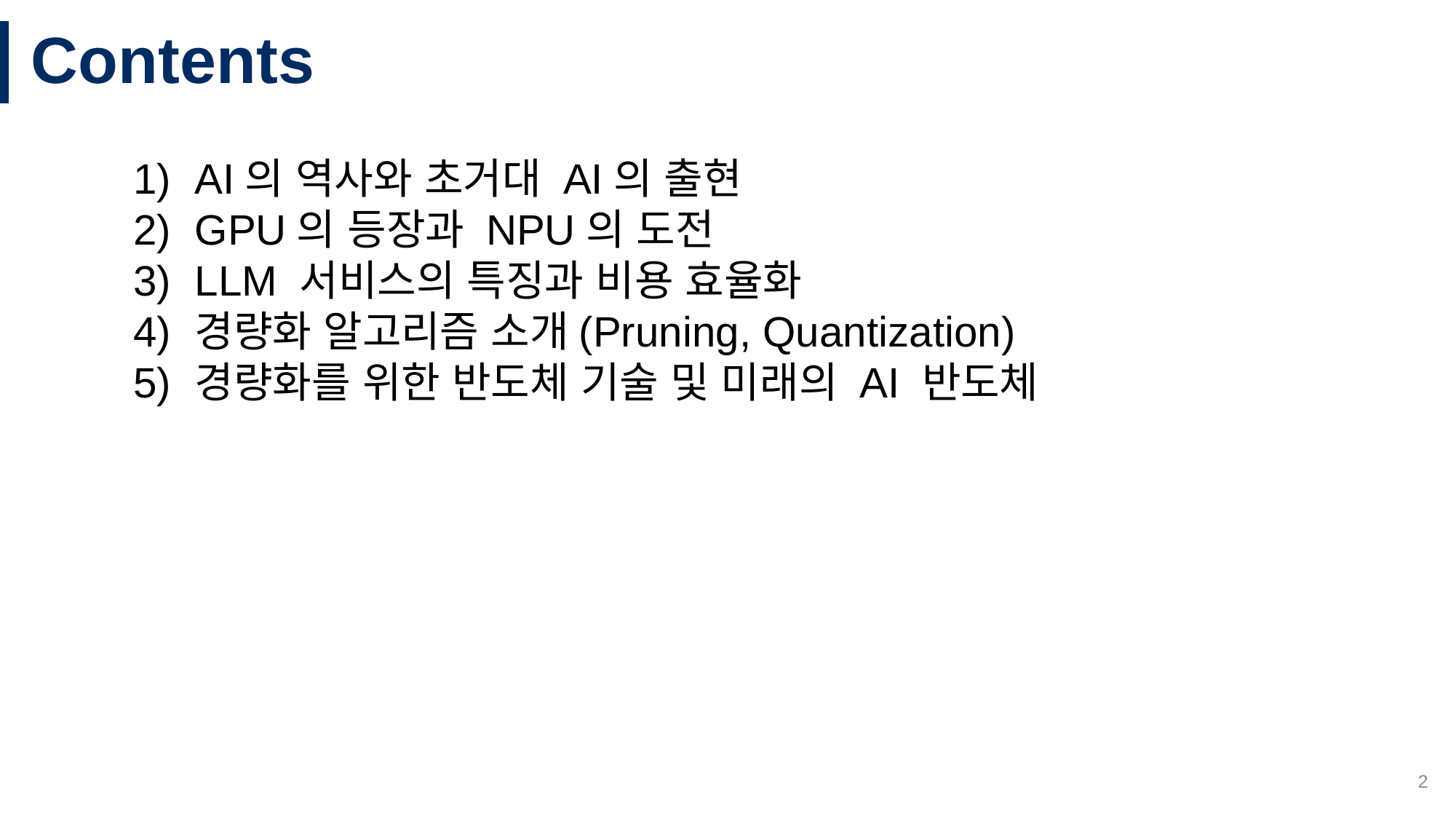

# Contents
AI의 역사와 초거대 AI의 출현
GPU의 등장과 NPU의 도전
LLM 서비스의 특징과 비용 효율화
경량화 알고리즘 소개(Pruning, Quantization)
경량화를 위한 반도체 기술 및 미래의 AI 반도체

2